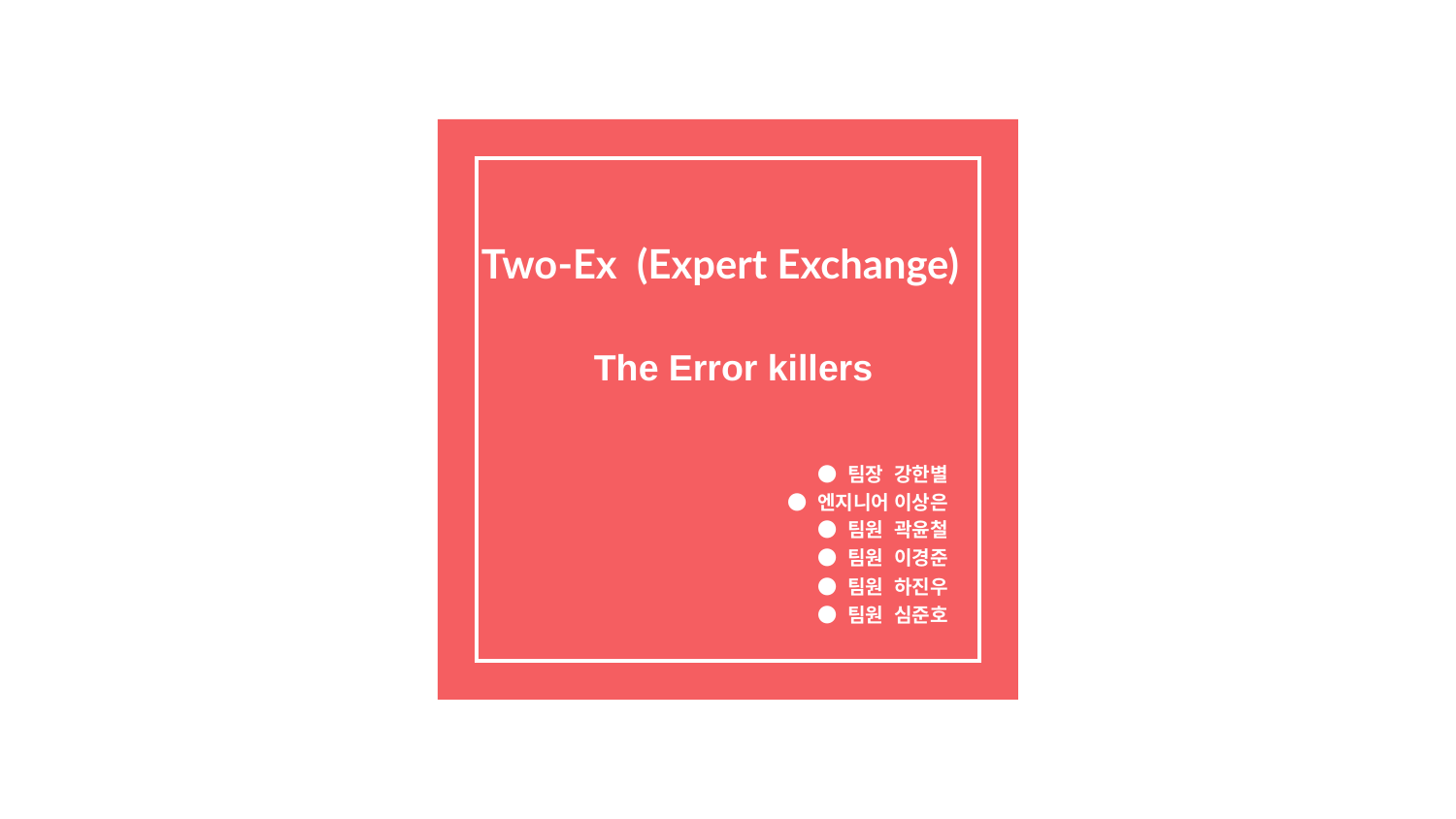

# Two-Ex  (Expert Exchange)
The Error killers
● 팀장  강한별
● 엔지니어 이상은
● 팀원  곽윤철
● 팀원  이경준
● 팀원  하진우
● 팀원  심준호